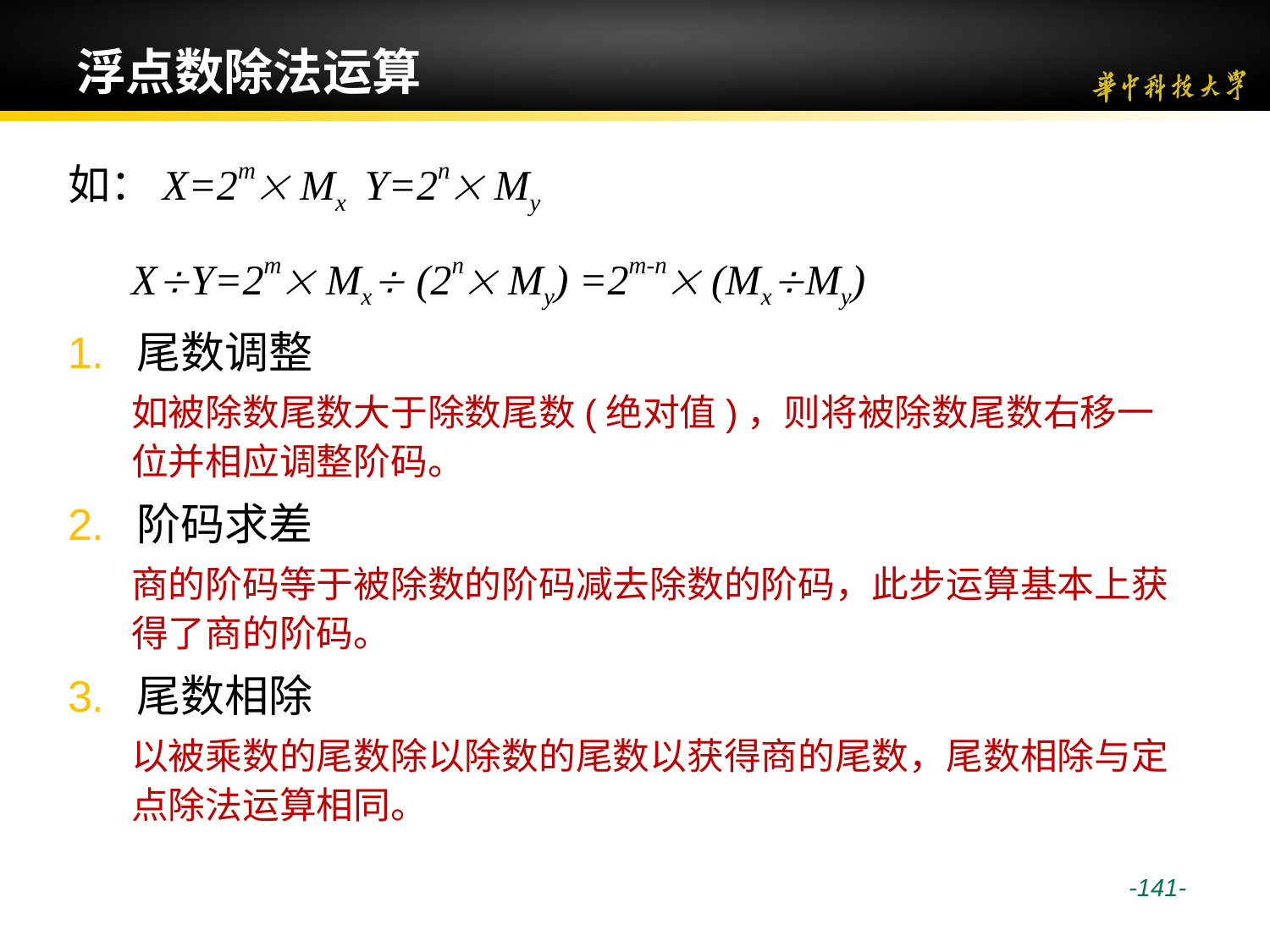

# 浮点数除法运算
如：X=2m× Mx   Y=2n× My
      X÷Y=2m× Mx÷ (2n× My) =2m-n× (Mx÷My)
尾数调整
如被除数尾数大于除数尾数(绝对值)，则将被除数尾数右移一位并相应调整阶码。
阶码求差
商的阶码等于被除数的阶码减去除数的阶码，此步运算基本上获得了商的阶码。
尾数相除
以被乘数的尾数除以除数的尾数以获得商的尾数，尾数相除与定点除法运算相同。

 -141-